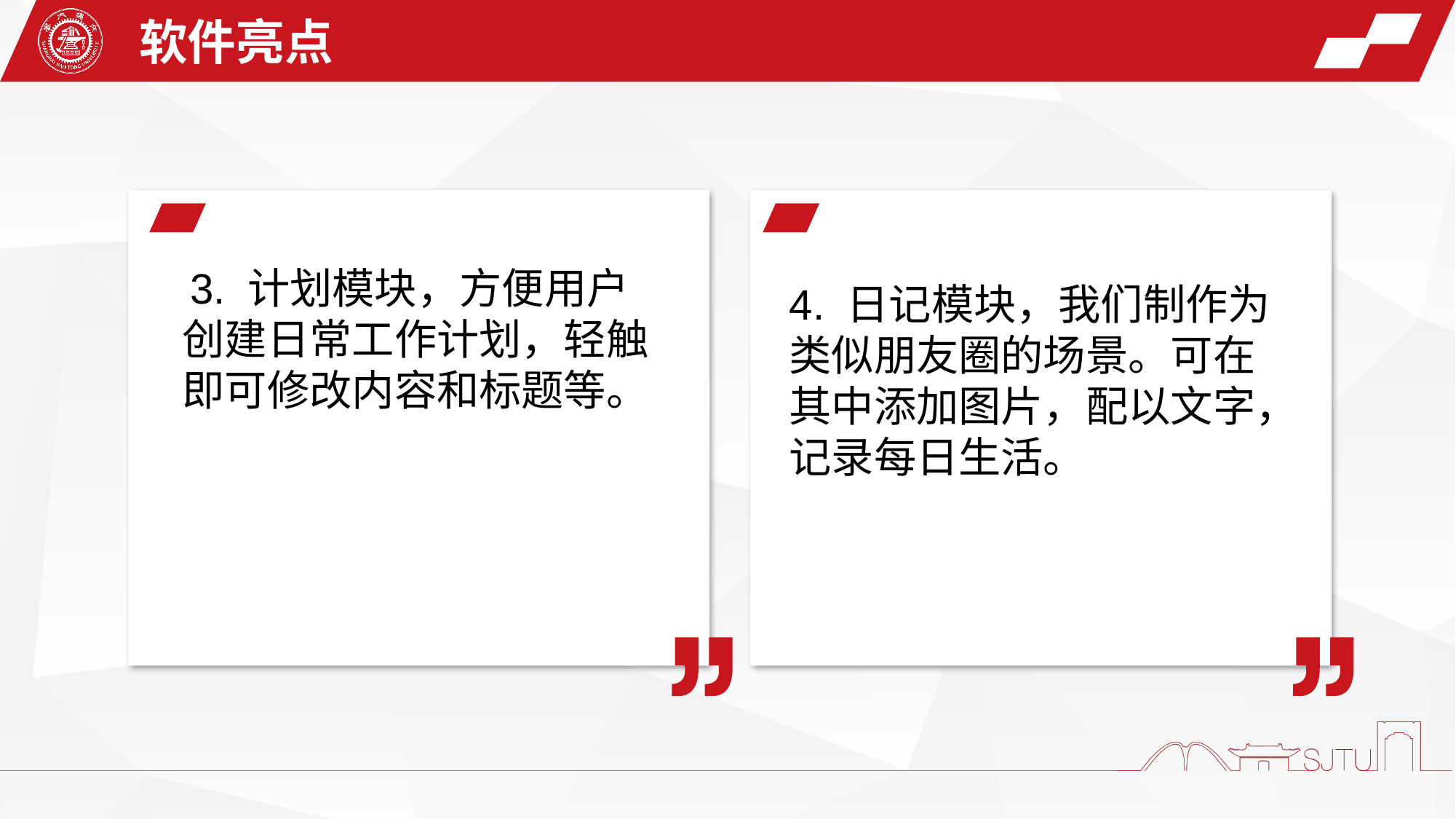

软件亮点

 3. 计划模块，方便用户创建日常工作计划，轻触即可修改内容和标题等。
4. 日记模块，我们制作为类似朋友圈的场景。可在其中添加图片，配以文字，记录每日生活。